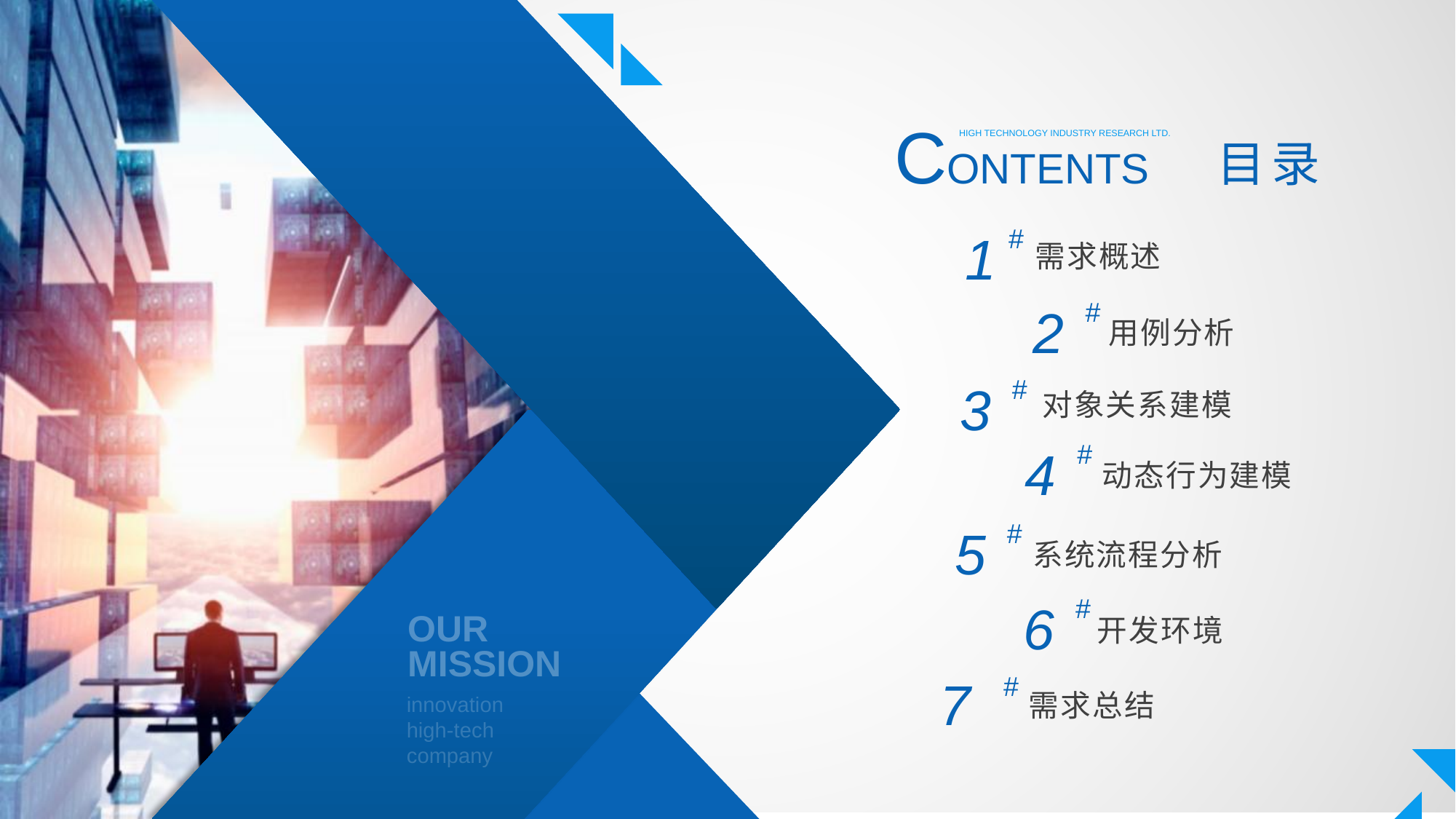

CONTENTS
目 录
HIGH TECHNOLOGY INDUSTRY RESEARCH LTD.
#
1
需求概述
#
2
用例分析
#
3
对象关系建模

#
4
动态行为建模
#
5
系统流程分析
#
6
开发环境
OUR
MISSION
7
需求总结
#
innovation
high-tech
company